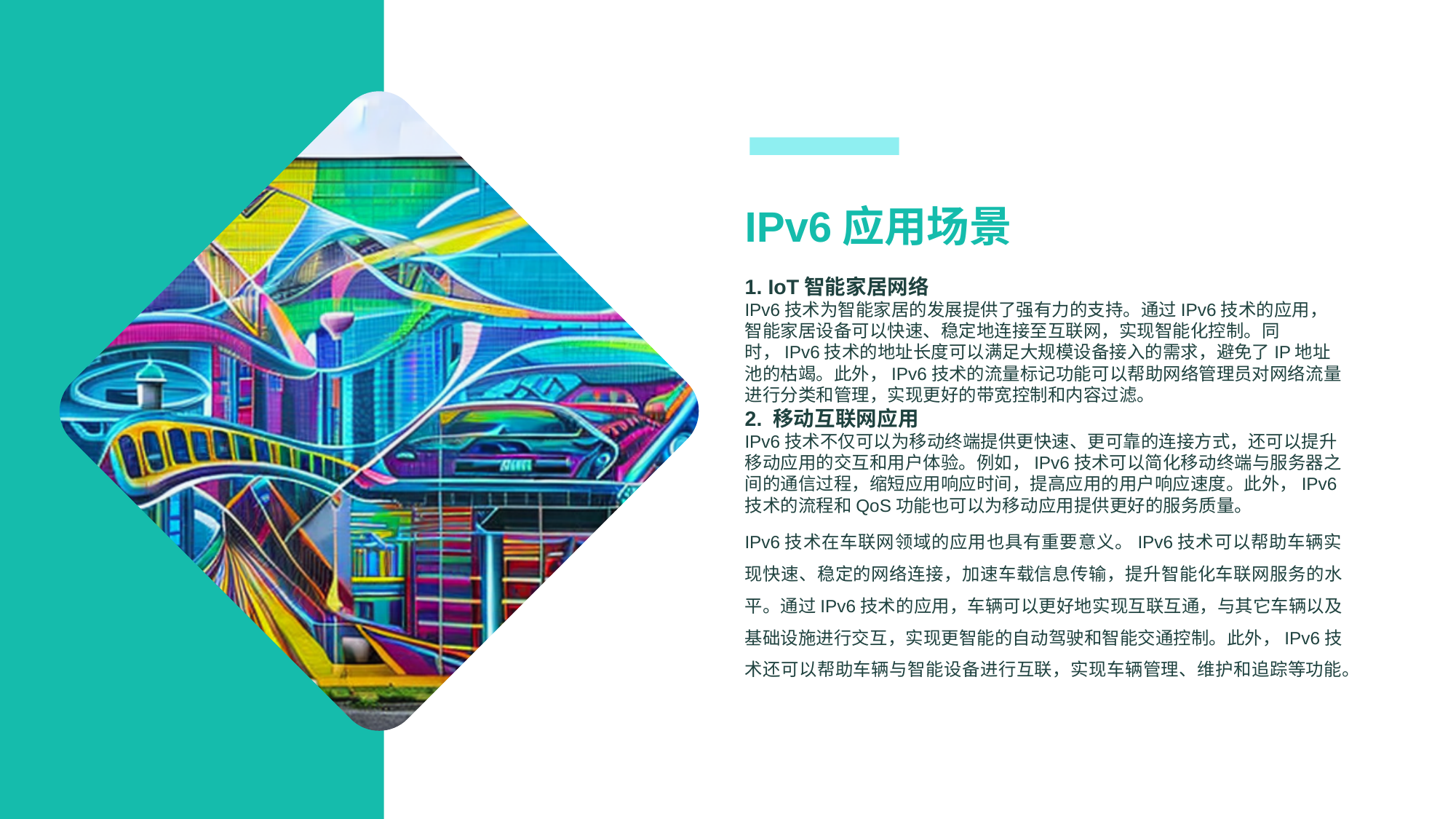

IPv6应用场景
1. IoT智能家居网络
IPv6技术为智能家居的发展提供了强有力的支持。通过IPv6技术的应用，智能家居设备可以快速、稳定地连接至互联网，实现智能化控制。同时，IPv6技术的地址长度可以满足大规模设备接入的需求，避免了IP地址池的枯竭。此外，IPv6技术的流量标记功能可以帮助网络管理员对网络流量进行分类和管理，实现更好的带宽控制和内容过滤。
2. 移动互联网应用
IPv6技术不仅可以为移动终端提供更快速、更可靠的连接方式，还可以提升移动应用的交互和用户体验。例如，IPv6技术可以简化移动终端与服务器之间的通信过程，缩短应用响应时间，提高应用的用户响应速度。此外，IPv6技术的流程和QoS功能也可以为移动应用提供更好的服务质量。
IPv6技术在车联网领域的应用也具有重要意义。IPv6技术可以帮助车辆实现快速、稳定的网络连接，加速车载信息传输，提升智能化车联网服务的水平。通过IPv6技术的应用，车辆可以更好地实现互联互通，与其它车辆以及基础设施进行交互，实现更智能的自动驾驶和智能交通控制。此外，IPv6技术还可以帮助车辆与智能设备进行互联，实现车辆管理、维护和追踪等功能。